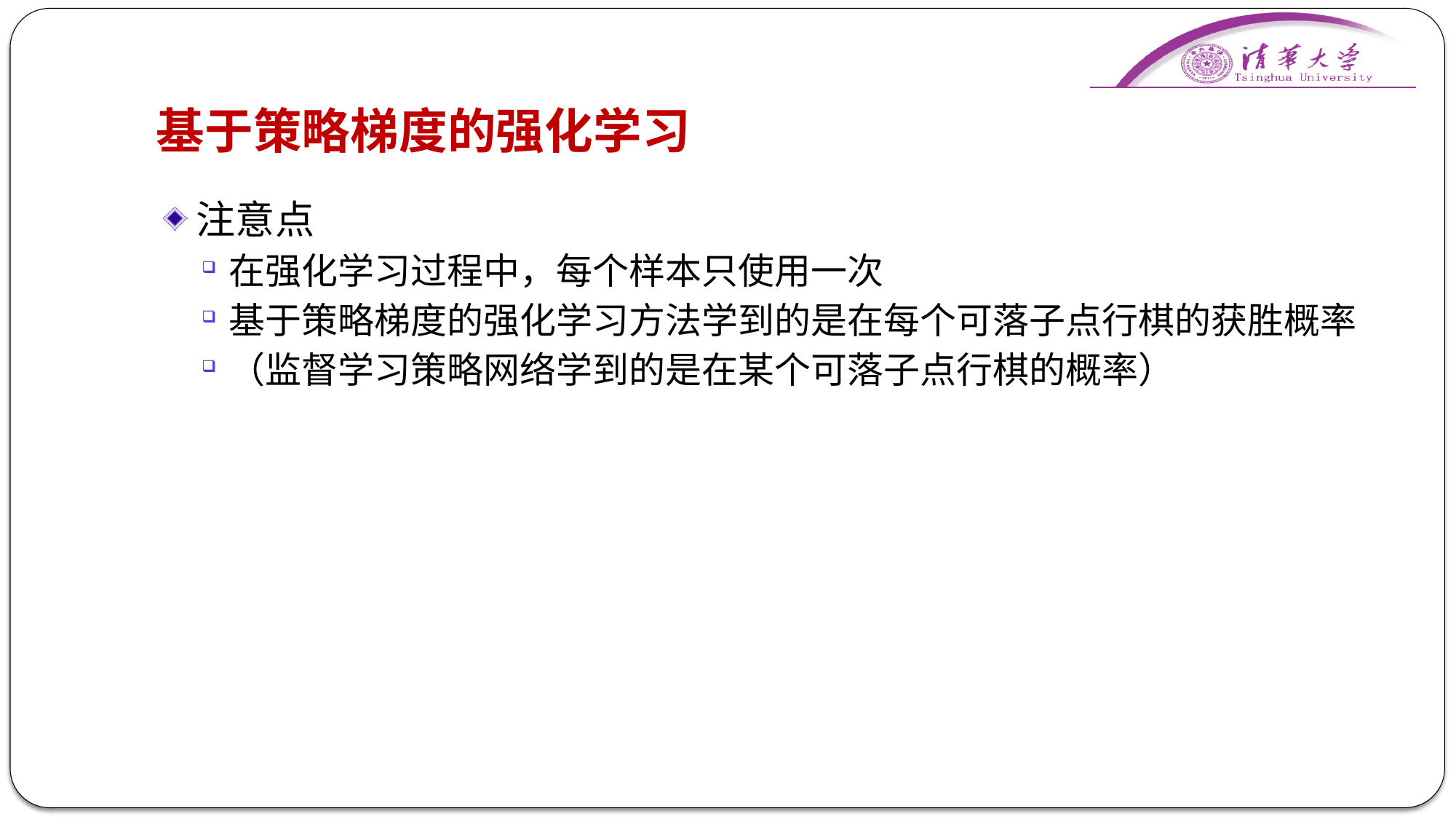

# 基于策略梯度的强化学习
注意点
在强化学习过程中，每个样本只使用一次
基于策略梯度的强化学习方法学到的是在每个可落子点行棋的获胜概率
（监督学习策略网络学到的是在某个可落子点行棋的概率）